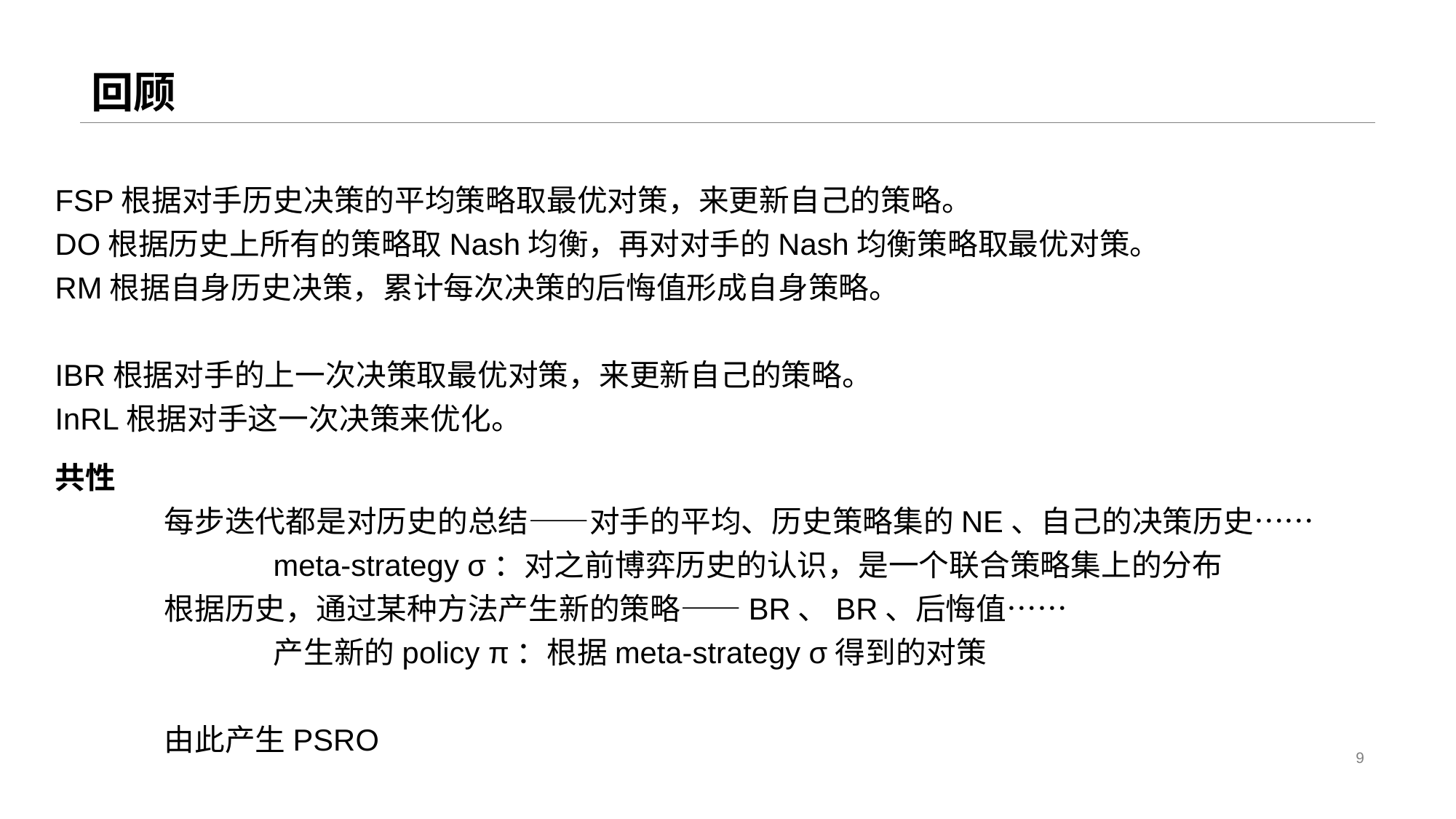

# 回顾
FSP根据对手历史决策的平均策略取最优对策，来更新自己的策略。
DO根据历史上所有的策略取Nash均衡，再对对手的Nash均衡策略取最优对策。
RM根据自身历史决策，累计每次决策的后悔值形成自身策略。

IBR根据对手的上一次决策取最优对策，来更新自己的策略。
InRL根据对手这一次决策来优化。

共性
	每步迭代都是对历史的总结——对手的平均、历史策略集的NE、自己的决策历史……
		meta-strategy σ：对之前博弈历史的认识，是一个联合策略集上的分布
	根据历史，通过某种方法产生新的策略——BR、BR、后悔值……
		产生新的policy π：根据meta-strategy σ得到的对策

	由此产生PSRO

9